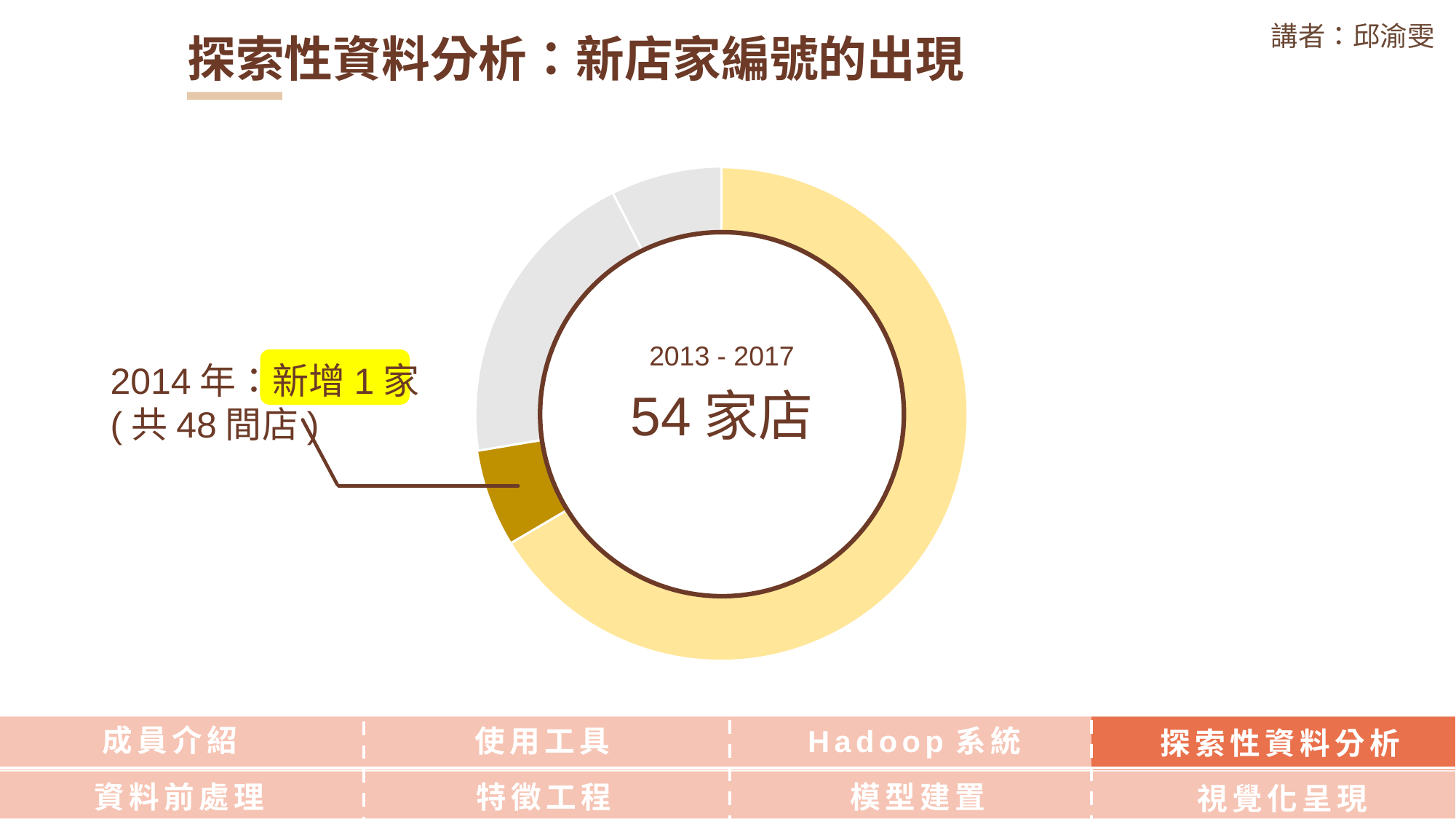

講者：邱渝雯
探索性資料分析：新店家編號的出現

54家店
2013 - 2017

2014年：新增1家
(共48間店)
成員介紹
使用工具
Hadoop系統
探索性資料分析
資料前處理
特徵工程
模型建置
視覺化呈現